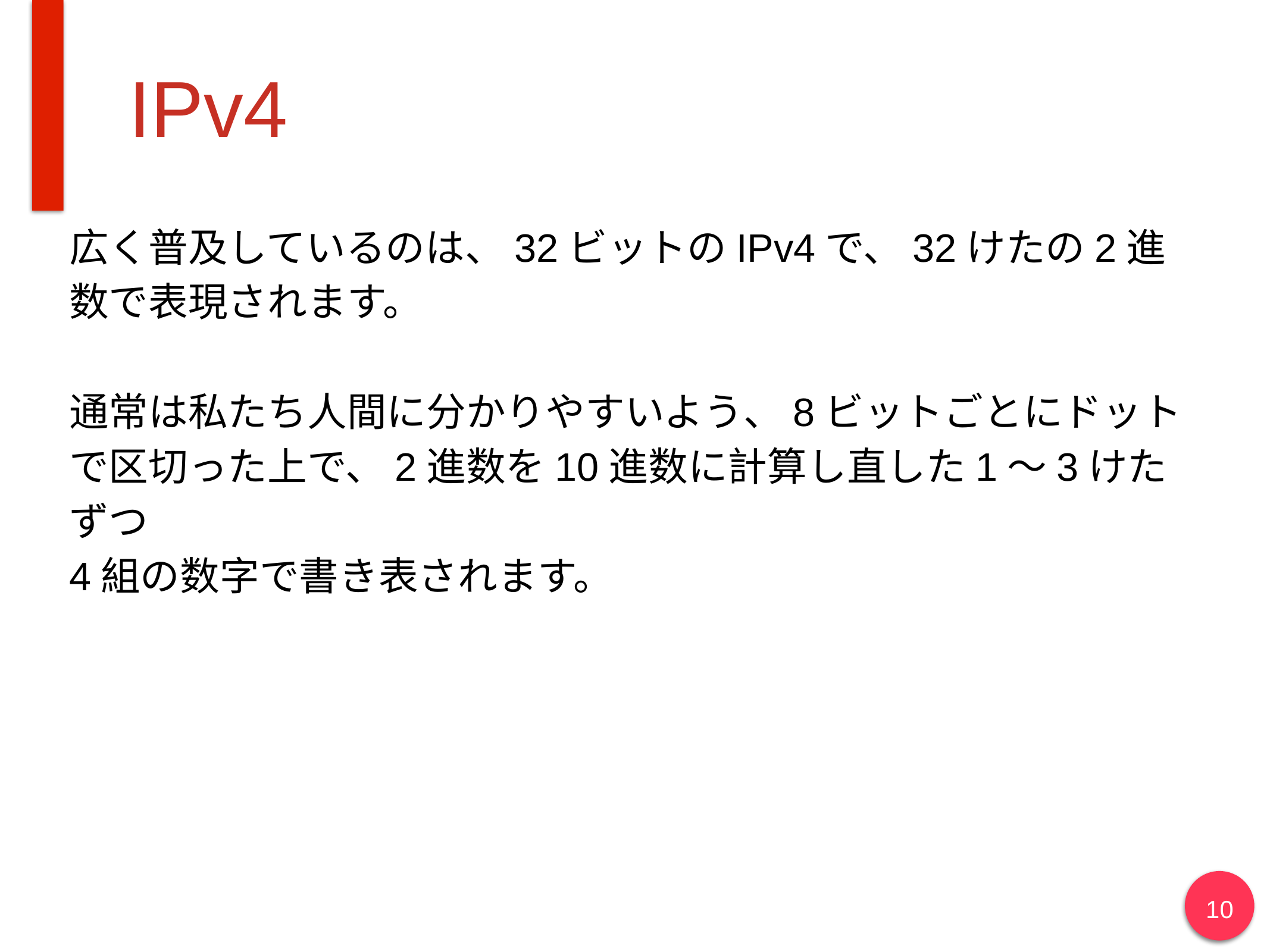

# IPv4
広く普及しているのは、32ビットのIPv4で、32けたの2進数で表現されます。

通常は私たち人間に分かりやすいよう、8ビットごとにドットで区切った上で、2進数を10進数に計算し直した1〜3けたずつ
4組の数字で書き表されます。

10